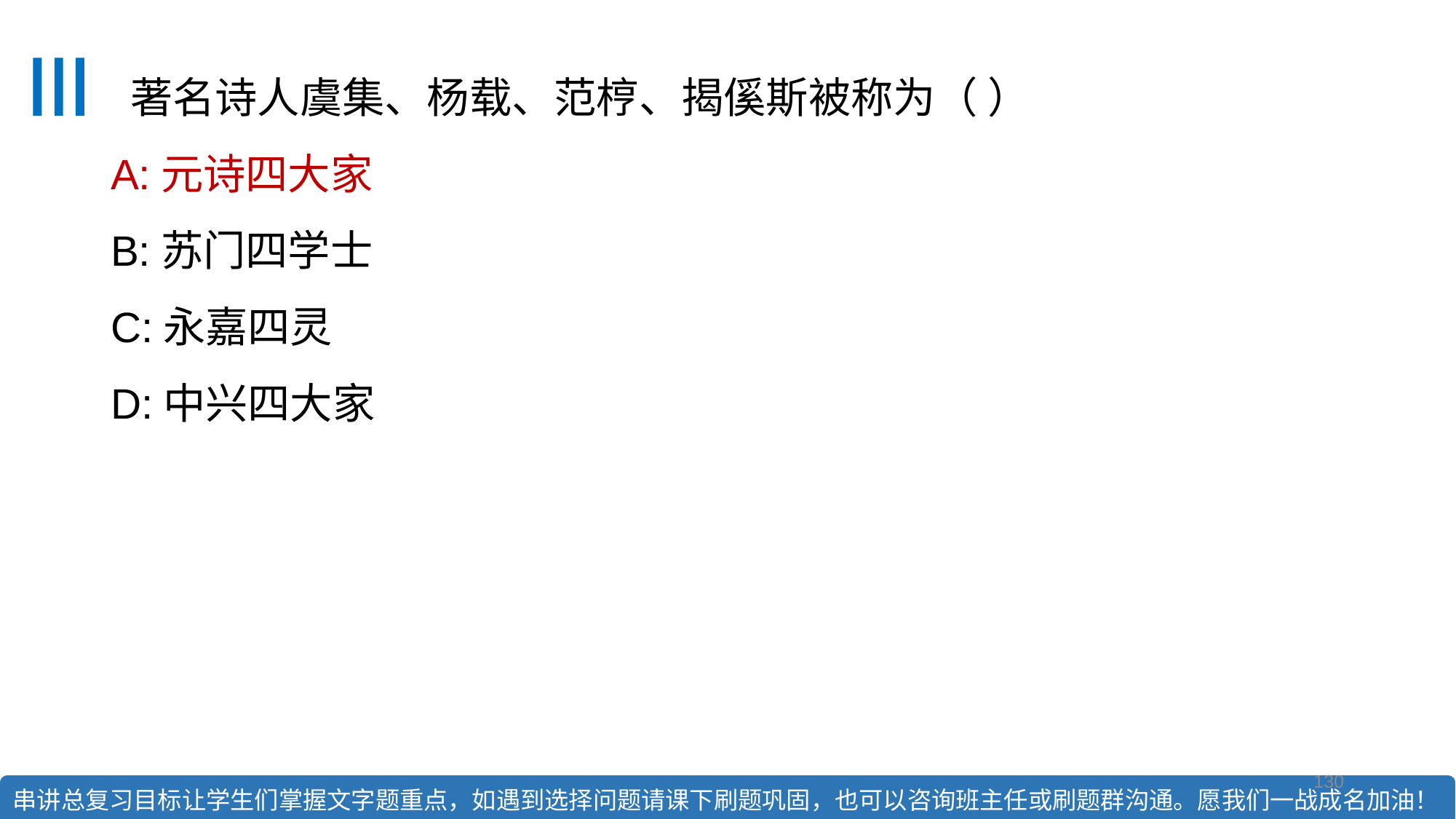

# 著名诗人虞集、杨载、范梈、揭傒斯被称为（ ） A:元诗四大家 B:苏门四学士 C:永嘉四灵 D:中兴四大家
130